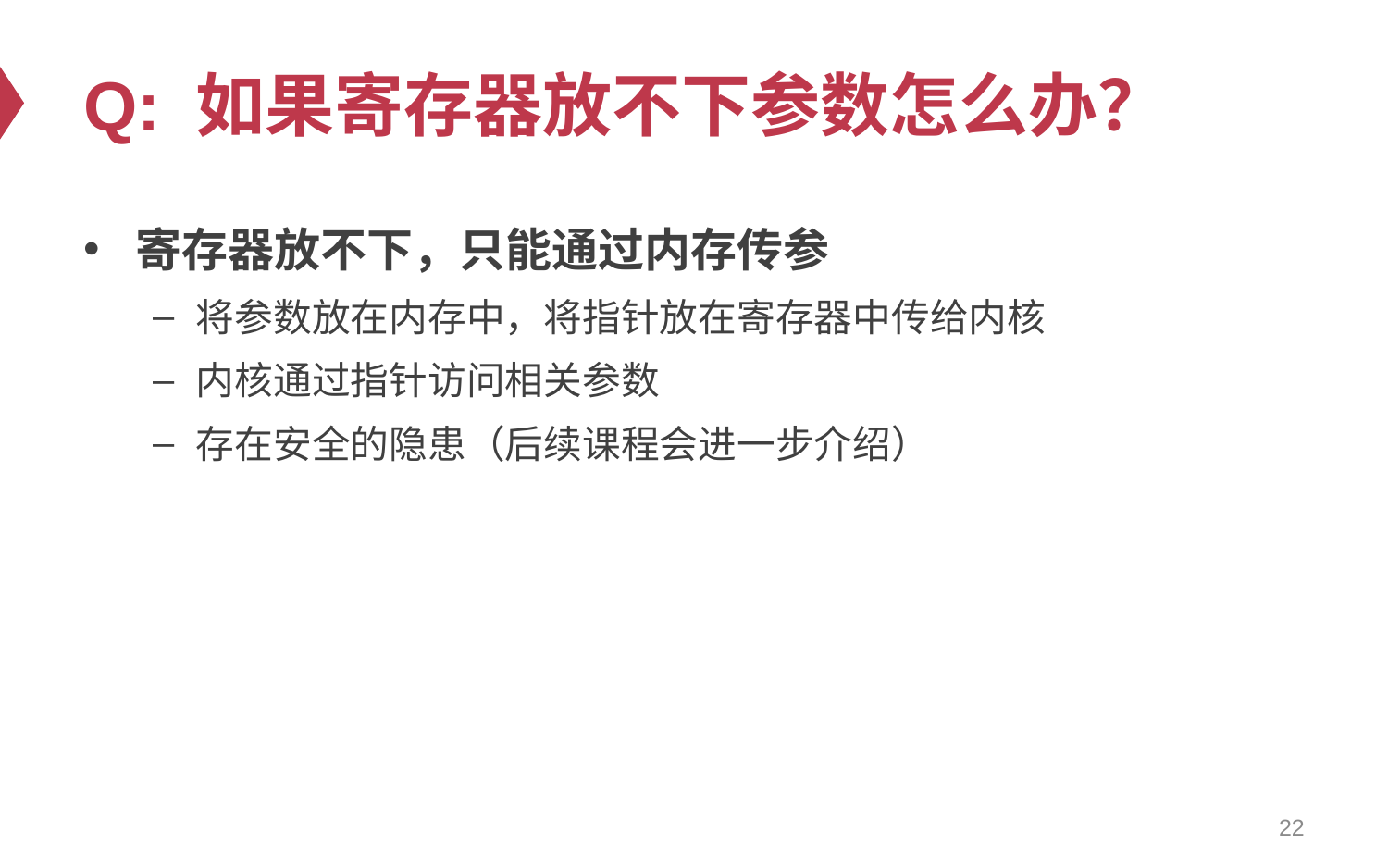

# Q: 如果寄存器放不下参数怎么办？
寄存器放不下，只能通过内存传参
将参数放在内存中，将指针放在寄存器中传给内核
内核通过指针访问相关参数
存在安全的隐患（后续课程会进一步介绍）
22